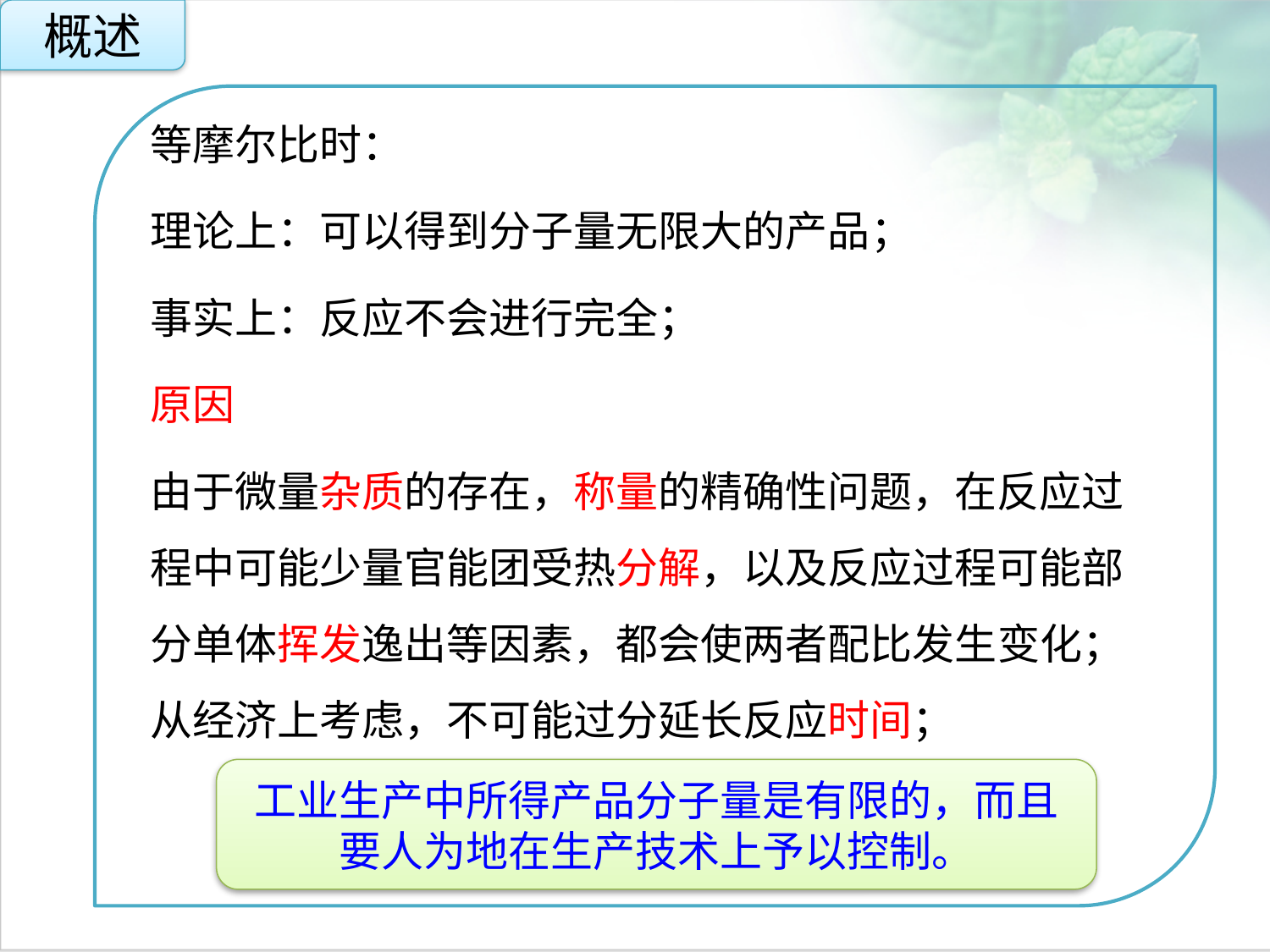

概述

等摩尔比时：
理论上：可以得到分子量无限大的产品；
事实上：反应不会进行完全；
原因
由于微量杂质的存在，称量的精确性问题，在反应过程中可能少量官能团受热分解，以及反应过程可能部分单体挥发逸出等因素，都会使两者配比发生变化；从经济上考虑，不可能过分延长反应时间；

点击添加文本
点击添加文本
点击添加文本
工业生产中所得产品分子量是有限的，而且要人为地在生产技术上予以控制。
点击添加文本